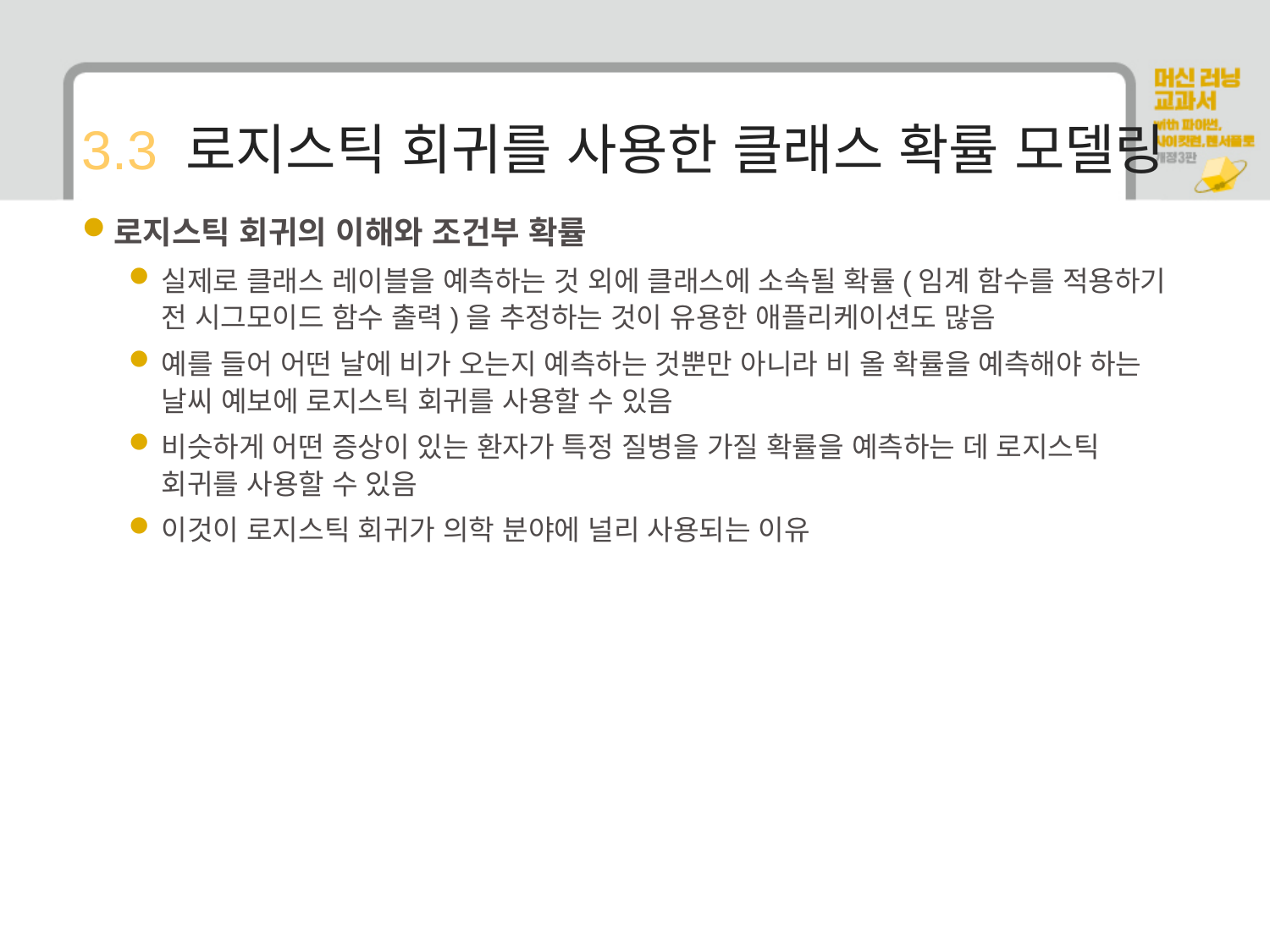

# 3.3 로지스틱 회귀를 사용한 클래스 확률 모델링
로지스틱 회귀의 이해와 조건부 확률
실제로 클래스 레이블을 예측하는 것 외에 클래스에 소속될 확률(임계 함수를 적용하기 전 시그모이드 함수 출력)을 추정하는 것이 유용한 애플리케이션도 많음
예를 들어 어떤 날에 비가 오는지 예측하는 것뿐만 아니라 비 올 확률을 예측해야 하는 날씨 예보에 로지스틱 회귀를 사용할 수 있음
비슷하게 어떤 증상이 있는 환자가 특정 질병을 가질 확률을 예측하는 데 로지스틱 회귀를 사용할 수 있음
이것이 로지스틱 회귀가 의학 분야에 널리 사용되는 이유